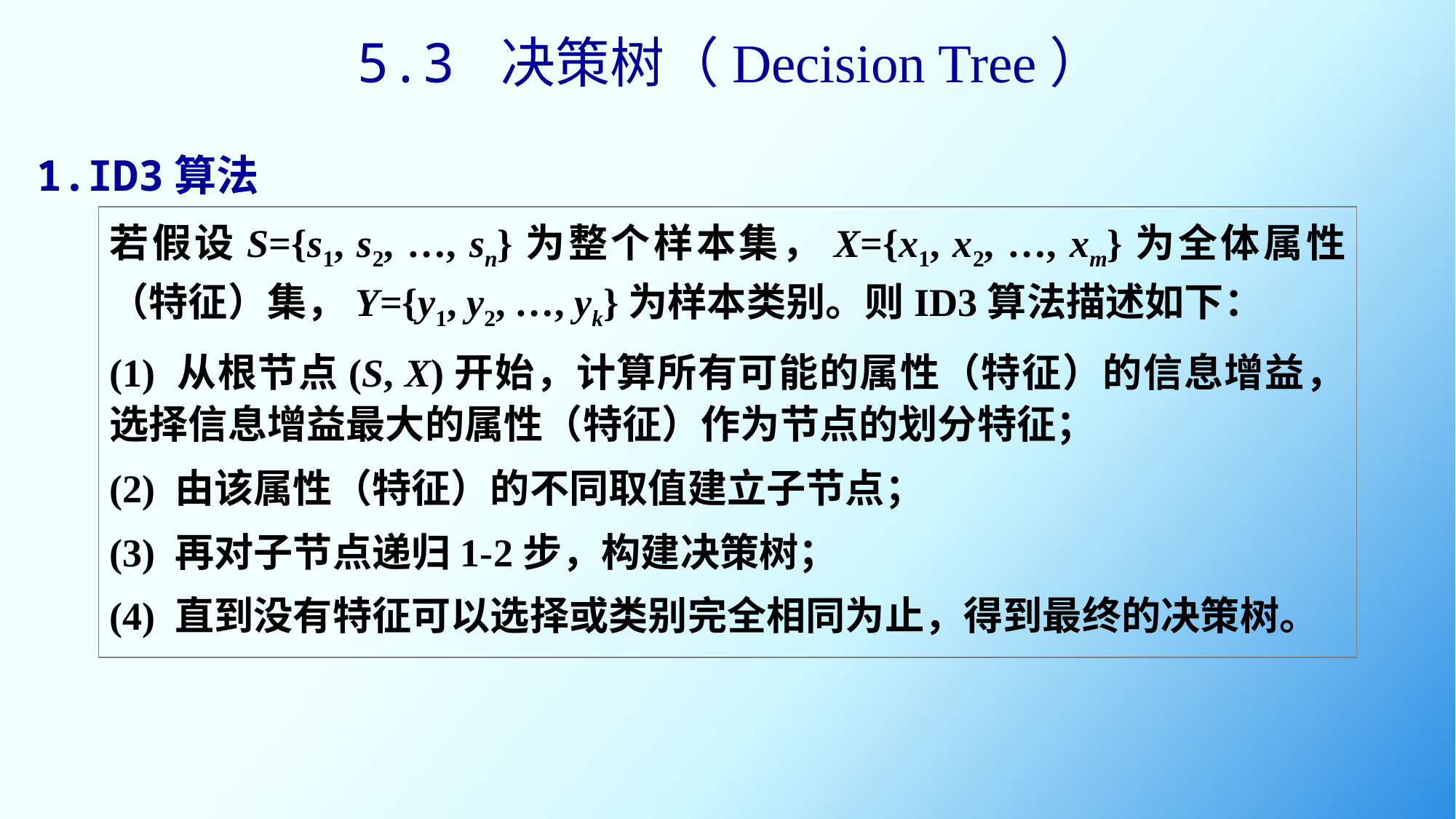

5.3 决策树（Decision Tree）
1.ID3算法
若假设S={s1, s2, …, sn}为整个样本集，X={x1, x2, …, xm}为全体属性（特征）集，Y={y1, y2, …, yk}为样本类别。则ID3算法描述如下：
(1) 从根节点(S, X)开始，计算所有可能的属性（特征）的信息增益，选择信息增益最大的属性（特征）作为节点的划分特征；
(2) 由该属性（特征）的不同取值建立子节点；
(3) 再对子节点递归1-2步，构建决策树；
(4) 直到没有特征可以选择或类别完全相同为止，得到最终的决策树。